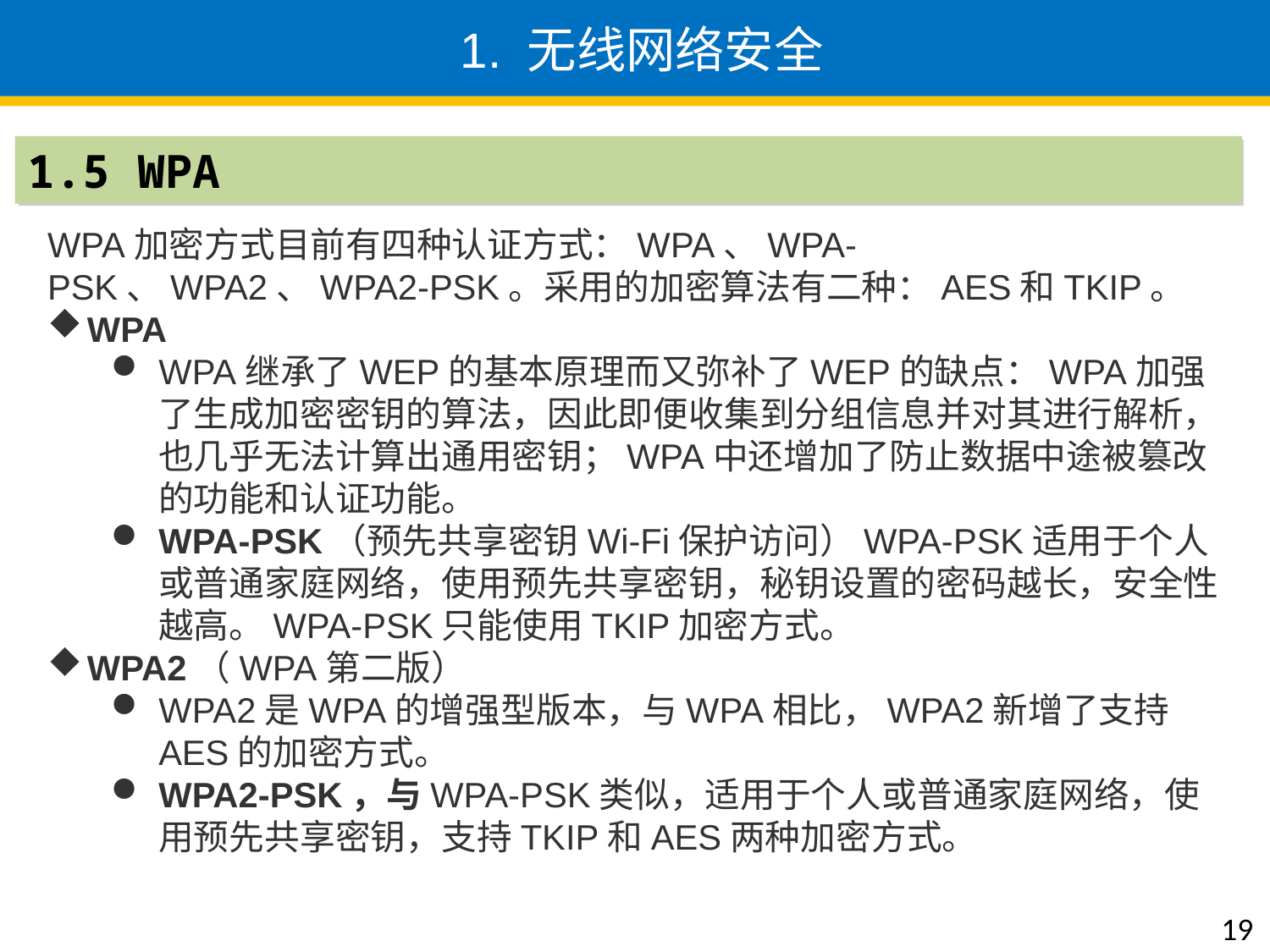

# 1. 无线网络安全
1.5 WPA
WPA加密方式目前有四种认证方式：WPA、WPA-PSK、WPA2、WPA2-PSK。采用的加密算法有二种：AES和TKIP。
WPA
WPA继承了WEP的基本原理而又弥补了WEP的缺点：WPA加强了生成加密密钥的算法，因此即便收集到分组信息并对其进行解析，也几乎无法计算出通用密钥；WPA中还增加了防止数据中途被篡改的功能和认证功能。
WPA-PSK（预先共享密钥Wi-Fi保护访问）WPA-PSK适用于个人或普通家庭网络，使用预先共享密钥，秘钥设置的密码越长，安全性越高。WPA-PSK只能使用TKIP加密方式。
WPA2（WPA第二版）
WPA2是WPA的增强型版本，与WPA相比，WPA2新增了支持AES的加密方式。
WPA2-PSK，与WPA-PSK类似，适用于个人或普通家庭网络，使用预先共享密钥，支持TKIP和AES两种加密方式。
19